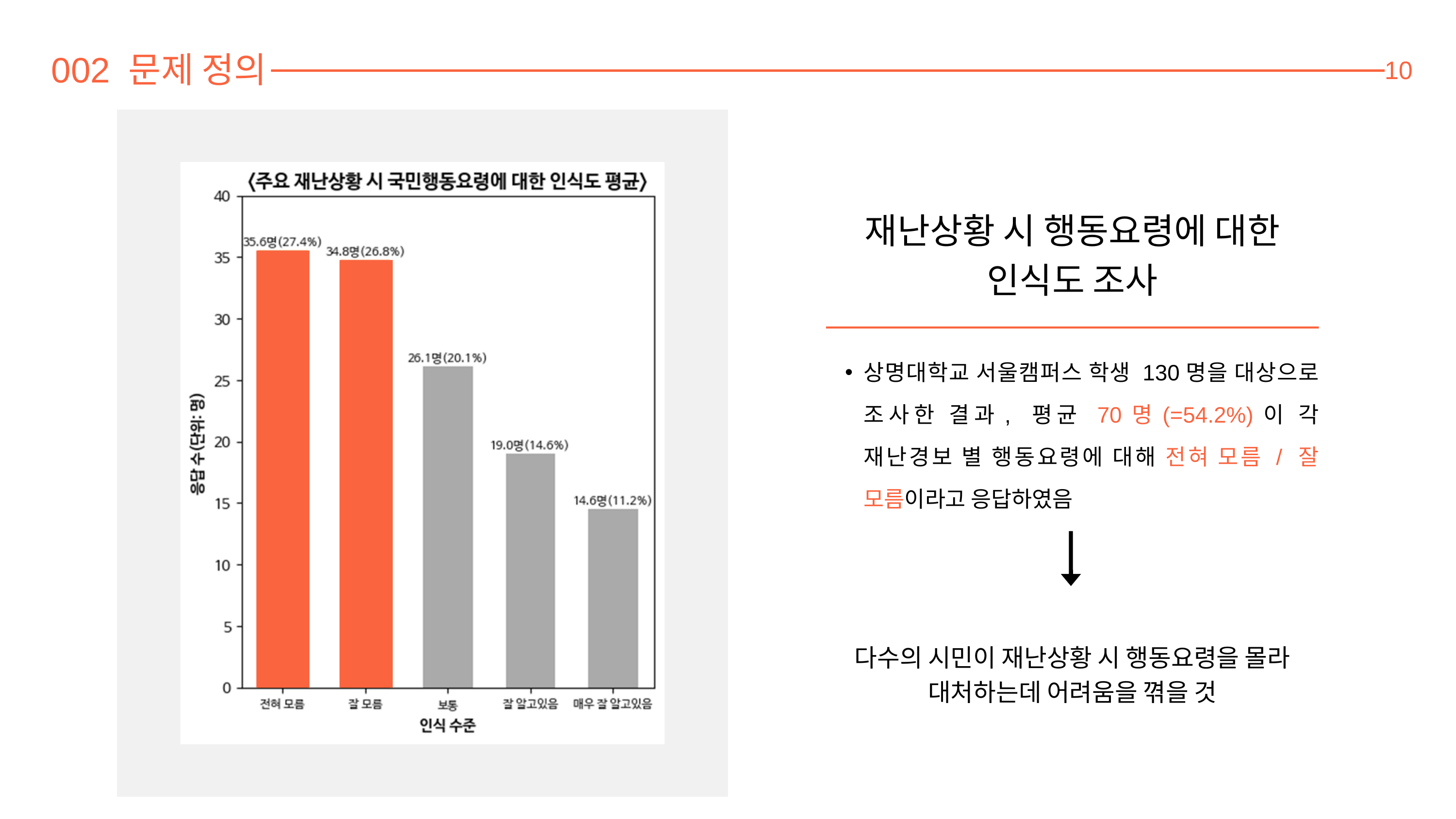

002 문제 정의
10

재난상황 시 행동요령에 대한
인식도 조사

상명대학교 서울캠퍼스 학생 130명을 대상으로 조사한 결과, 평균 70명(=54.2%)이 각 재난경보 별 행동요령에 대해 전혀 모름 / 잘 모름이라고 응답하였음

다수의 시민이 재난상황 시 행동요령을 몰라 대처하는데 어려움을 껶을 것